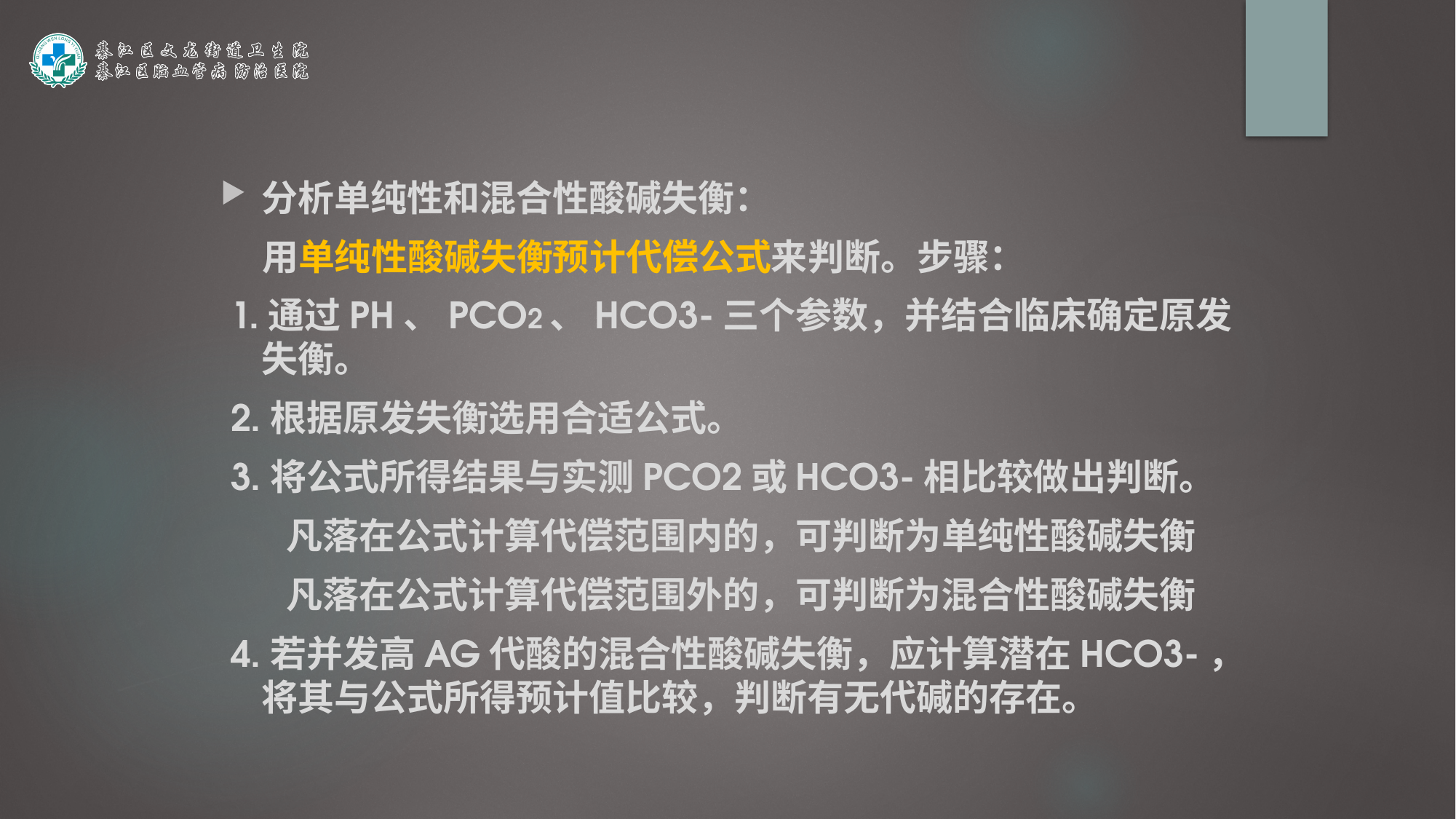

分析单纯性和混合性酸碱失衡：
    用单纯性酸碱失衡预计代偿公式来判断。步骤：
 1.通过PH、PCO2、HCO3-三个参数，并结合临床确定原发失衡。
 2.根据原发失衡选用合适公式。
 3.将公式所得结果与实测PCO2或HCO3-相比较做出判断。
       凡落在公式计算代偿范围内的，可判断为单纯性酸碱失衡
       凡落在公式计算代偿范围外的，可判断为混合性酸碱失衡
 4.若并发高AG代酸的混合性酸碱失衡，应计算潜在HCO3-，将其与公式所得预计值比较，判断有无代碱的存在。